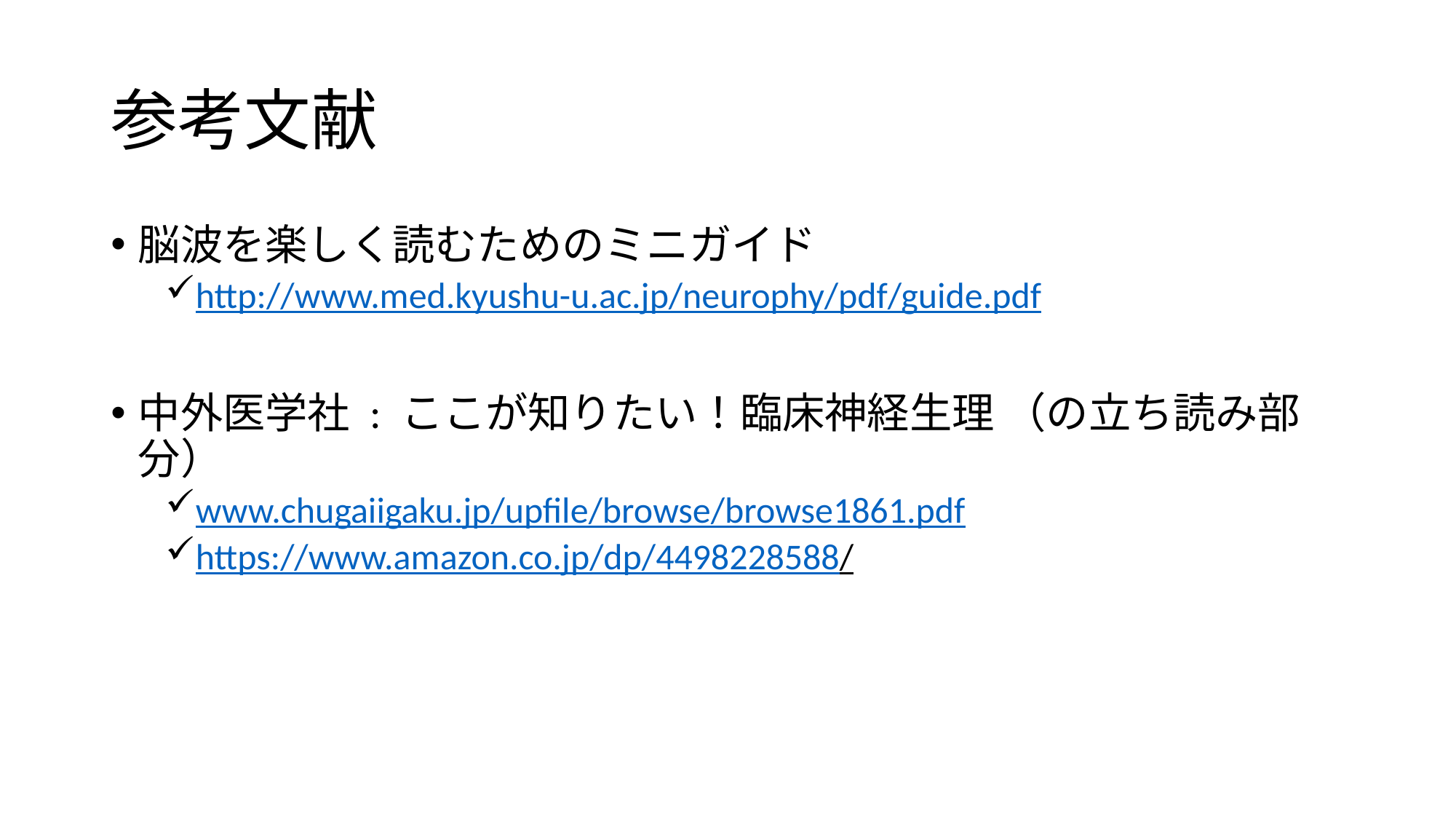

# 参考文献
脳波を楽しく読むためのミニガイド
http://www.med.kyushu-u.ac.jp/neurophy/pdf/guide.pdf

中外医学社 : ここが知りたい！臨床神経生理 （の立ち読み部分）
www.chugaiigaku.jp/upfile/browse/browse1861.pdf
https://www.amazon.co.jp/dp/4498228588/